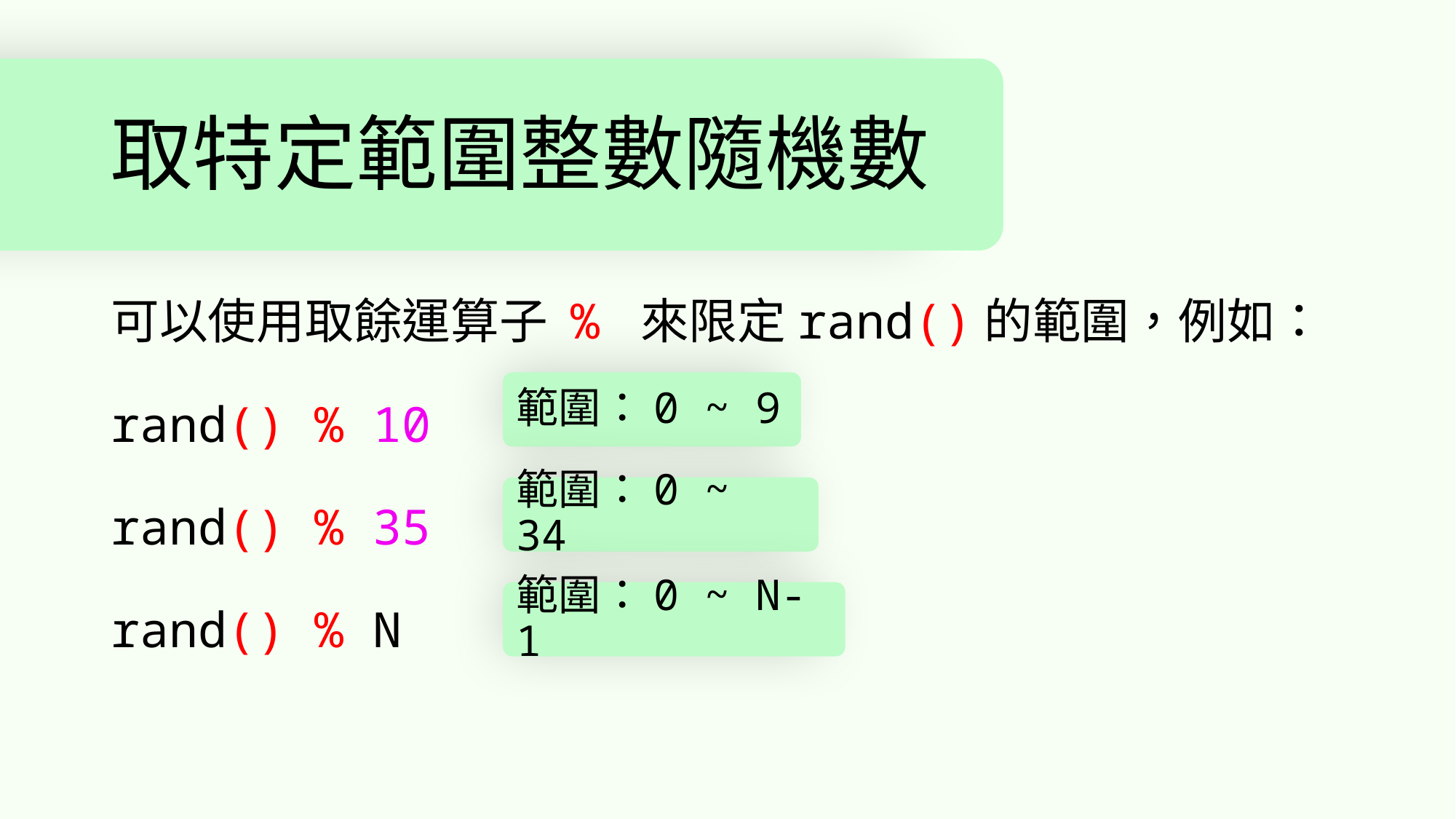

# 取特定範圍整數隨機數
可以使用取餘運算子 % 來限定rand()的範圍，例如：
rand() % 10
rand() % 35
rand() % N

範圍：0 ~ 9
範圍：0 ~ 34
範圍：0 ~ N-1